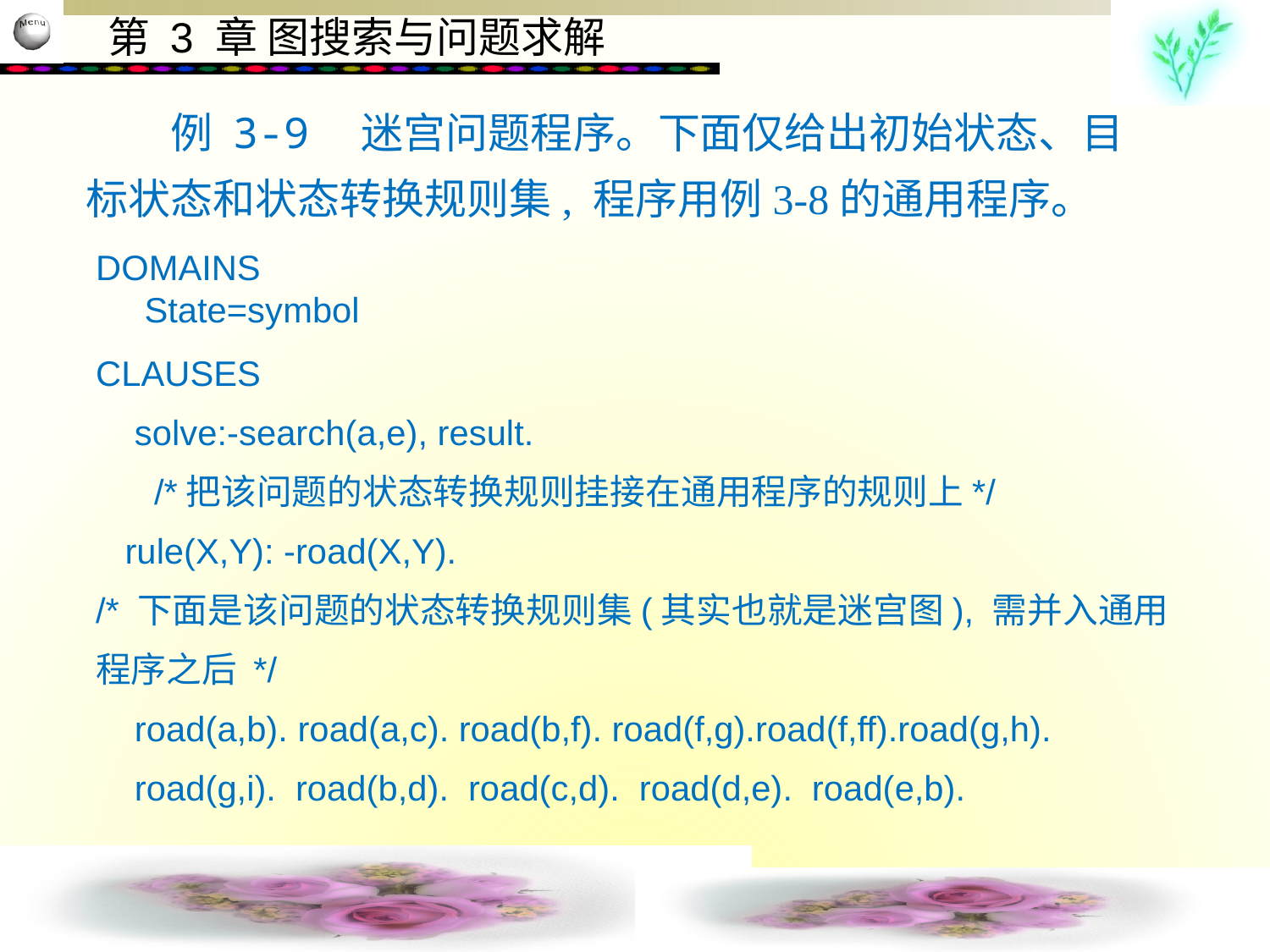

例 3-9　迷宫问题程序。下面仅给出初始状态、目标状态和状态转换规则集, 程序用例3-8的通用程序。
DOMAINS
     State=symbol
CLAUSES
    solve:-search(a,e), result.
      /*把该问题的状态转换规则挂接在通用程序的规则上*/
   rule(X,Y): -road(X,Y).
/* 下面是该问题的状态转换规则集(其实也就是迷宫图), 需并入通用程序之后 */
    road(a,b). road(a,c). road(b,f). road(f,g).road(f,ff).road(g,h).
    road(g,i).  road(b,d).  road(c,d).  road(d,e).  road(e,b).